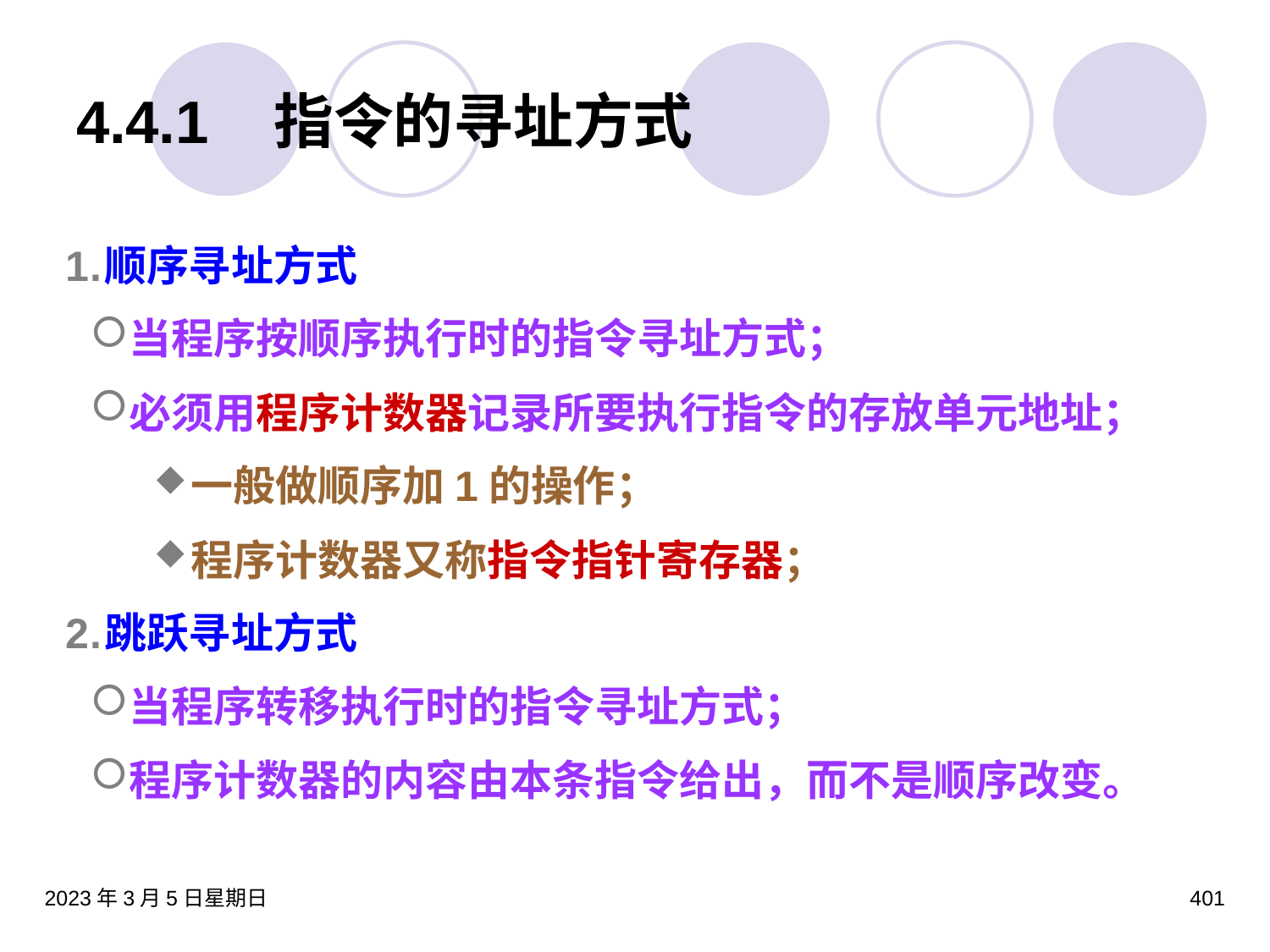

# 4.4.1   指令的寻址方式
顺序寻址方式
当程序按顺序执行时的指令寻址方式；
必须用程序计数器记录所要执行指令的存放单元地址；
一般做顺序加1的操作；
程序计数器又称指令指针寄存器；
跳跃寻址方式
当程序转移执行时的指令寻址方式；
程序计数器的内容由本条指令给出，而不是顺序改变。
2023年3月5日星期日
401